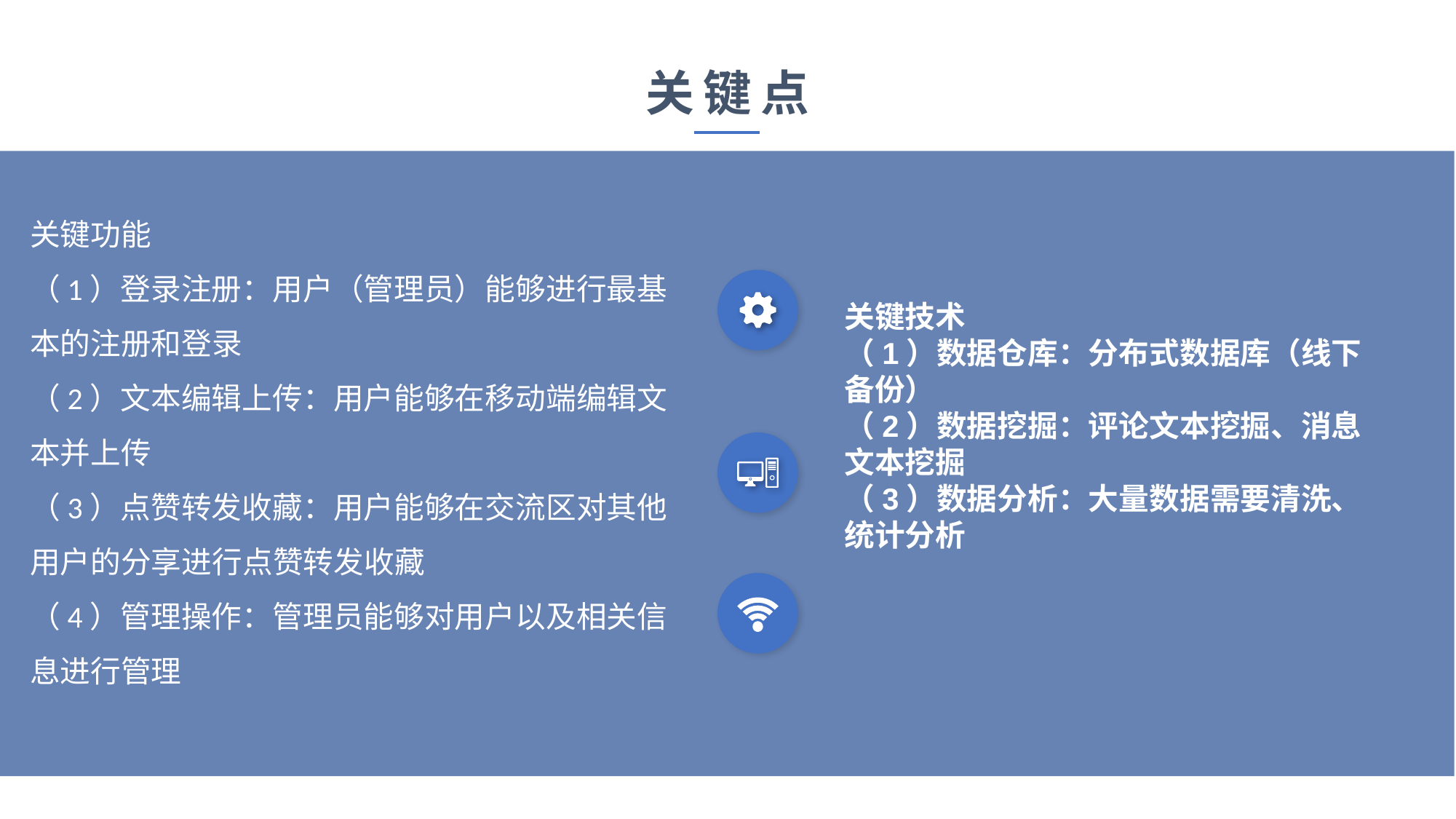

关键点

关键功能
（1）登录注册：用户（管理员）能够进行最基本的注册和登录
（2）文本编辑上传：用户能够在移动端编辑文本并上传
（3）点赞转发收藏：用户能够在交流区对其他用户的分享进行点赞转发收藏
（4）管理操作：管理员能够对用户以及相关信息进行管理

关键技术
（1）数据仓库：分布式数据库（线下备份）
（2）数据挖掘：评论文本挖掘、消息文本挖掘
（3）数据分析：大量数据需要清洗、统计分析